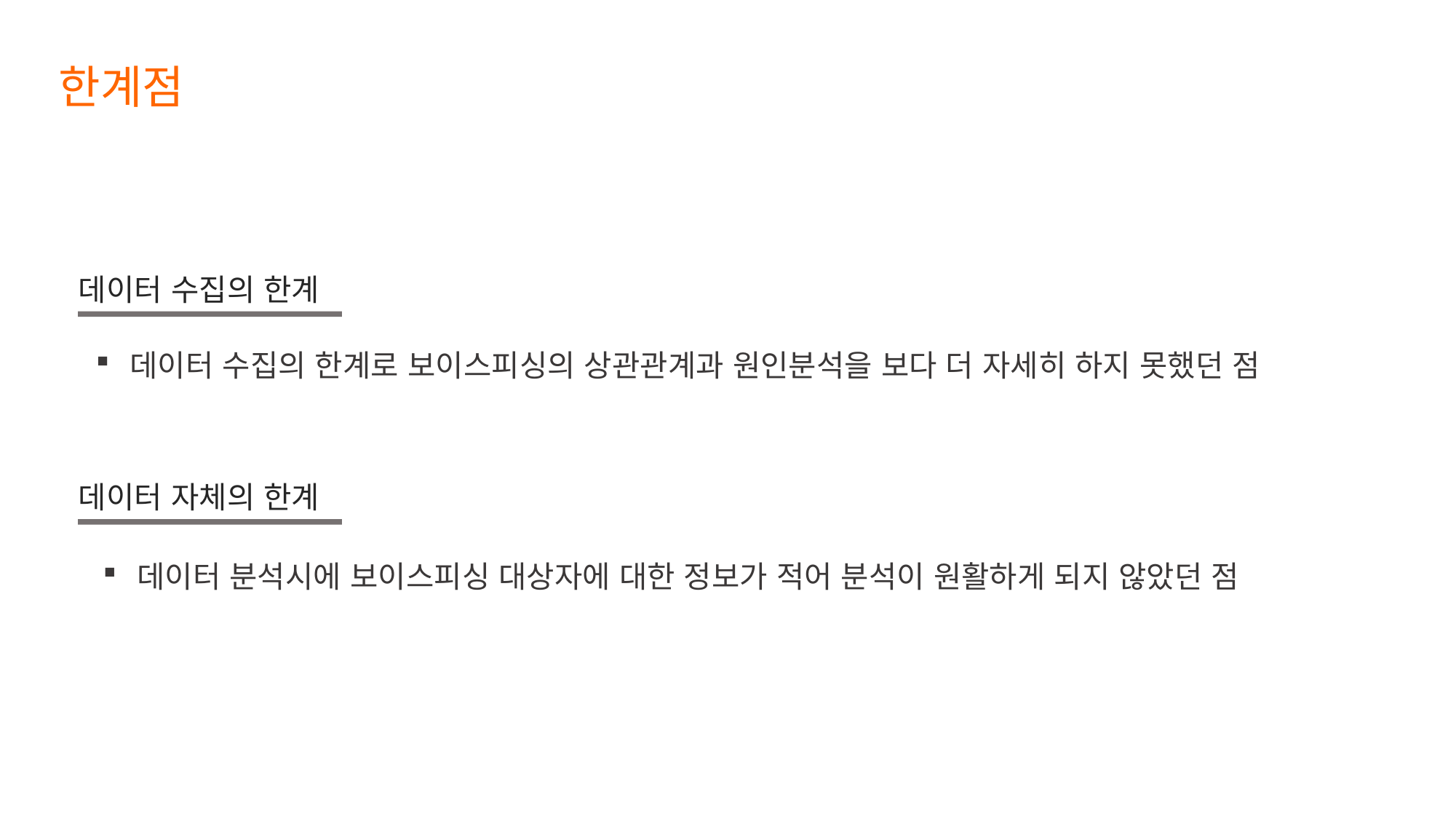

한계점
데이터 수집의 한계

데이터 수집의 한계로 보이스피싱의 상관관계과 원인분석을 보다 더 자세히 하지 못했던 점
데이터 자체의 한계

데이터 분석시에 보이스피싱 대상자에 대한 정보가 적어 분석이 원활하게 되지 않았던 점